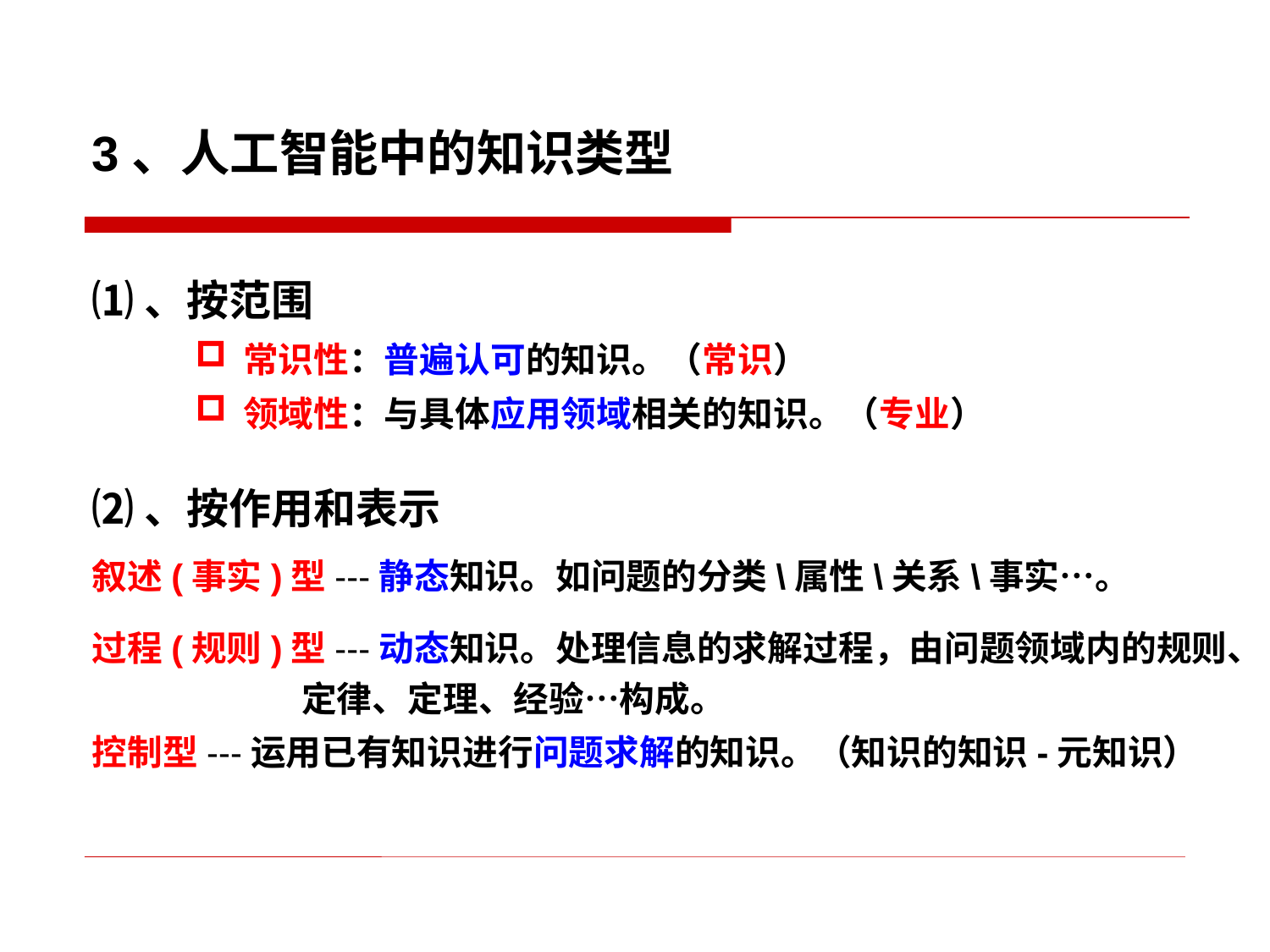

3、人工智能中的知识类型
⑴、按范围
常识性：普遍认可的知识。（常识）
领域性：与具体应用领域相关的知识。（专业）
⑵、按作用和表示
叙述(事实)型---静态知识。如问题的分类\属性\关系\事实…。
过程(规则)型---动态知识。处理信息的求解过程，由问题领域内的规则、
                         定律、定理、经验…构成。
控制型---运用已有知识进行问题求解的知识。（知识的知识-元知识）